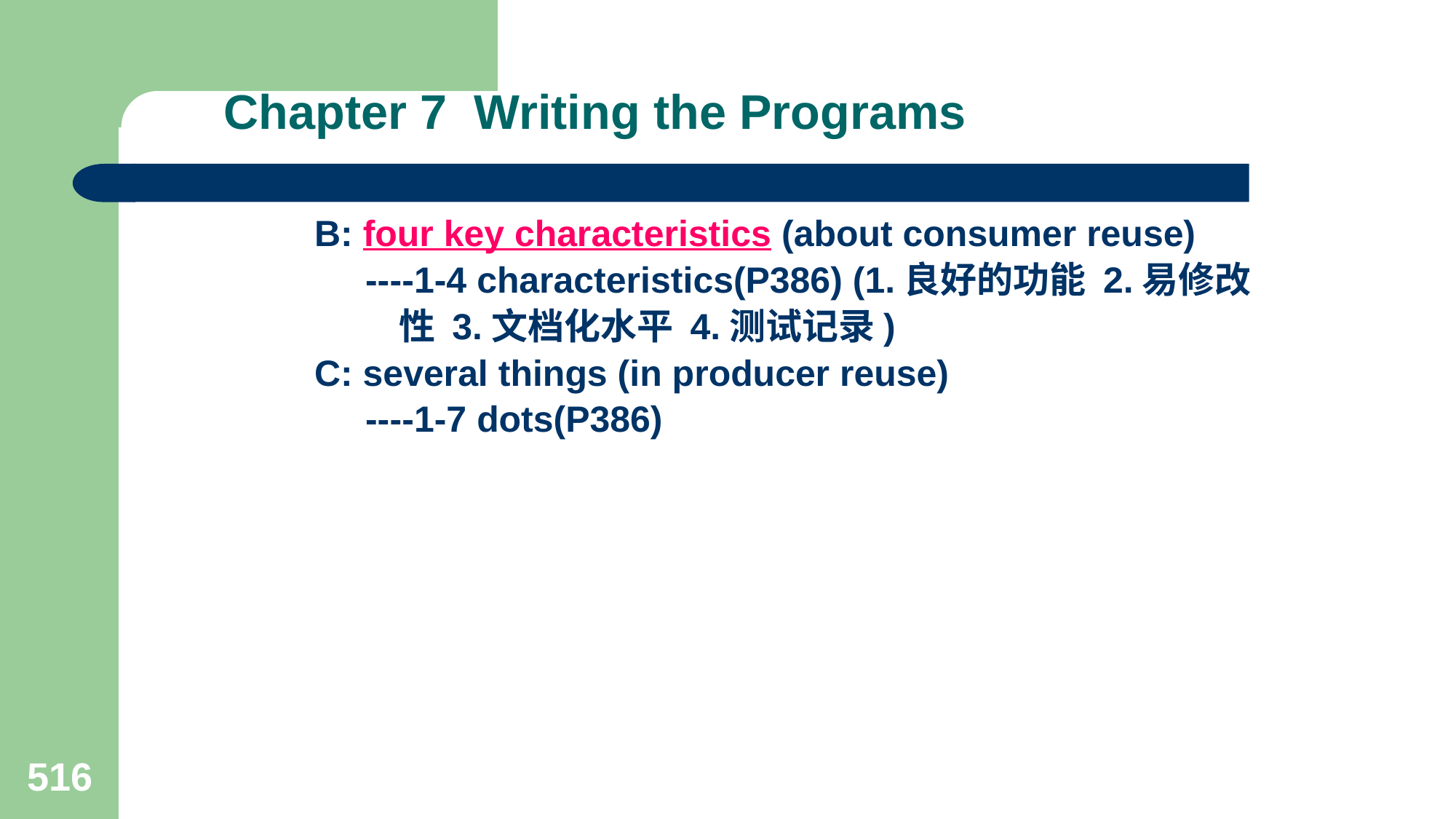

# Chapter 7  Writing the Programs
   B: four key characteristics (about consumer reuse)
        ----1-4 characteristics(P386) (1.良好的功能 2.易修改
             性 3.文档化水平 4.测试记录)
   C: several things (in producer reuse)
        ----1-7 dots(P386)
516